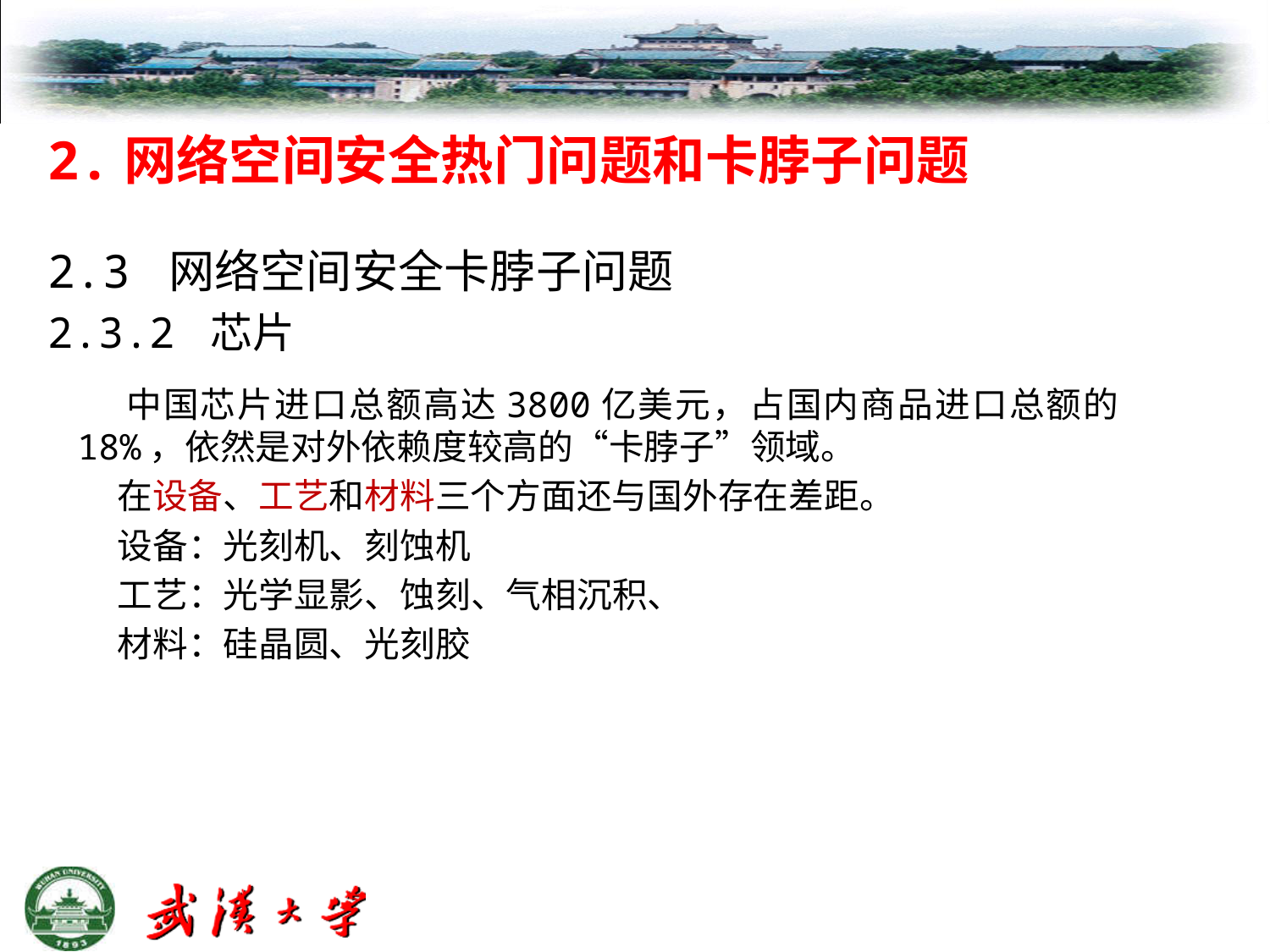

# 2.网络空间安全热门问题和卡脖子问题
2.3 网络空间安全卡脖子问题
2.3.2 芯片
    中国芯片进口总额高达3800亿美元，占国内商品进口总额的18%，依然是对外依赖度较高的“卡脖子”领域。
    在设备、工艺和材料三个方面还与国外存在差距。
    设备：光刻机、刻蚀机
    工艺：光学显影、蚀刻、气相沉积、
    材料：硅晶圆、光刻胶